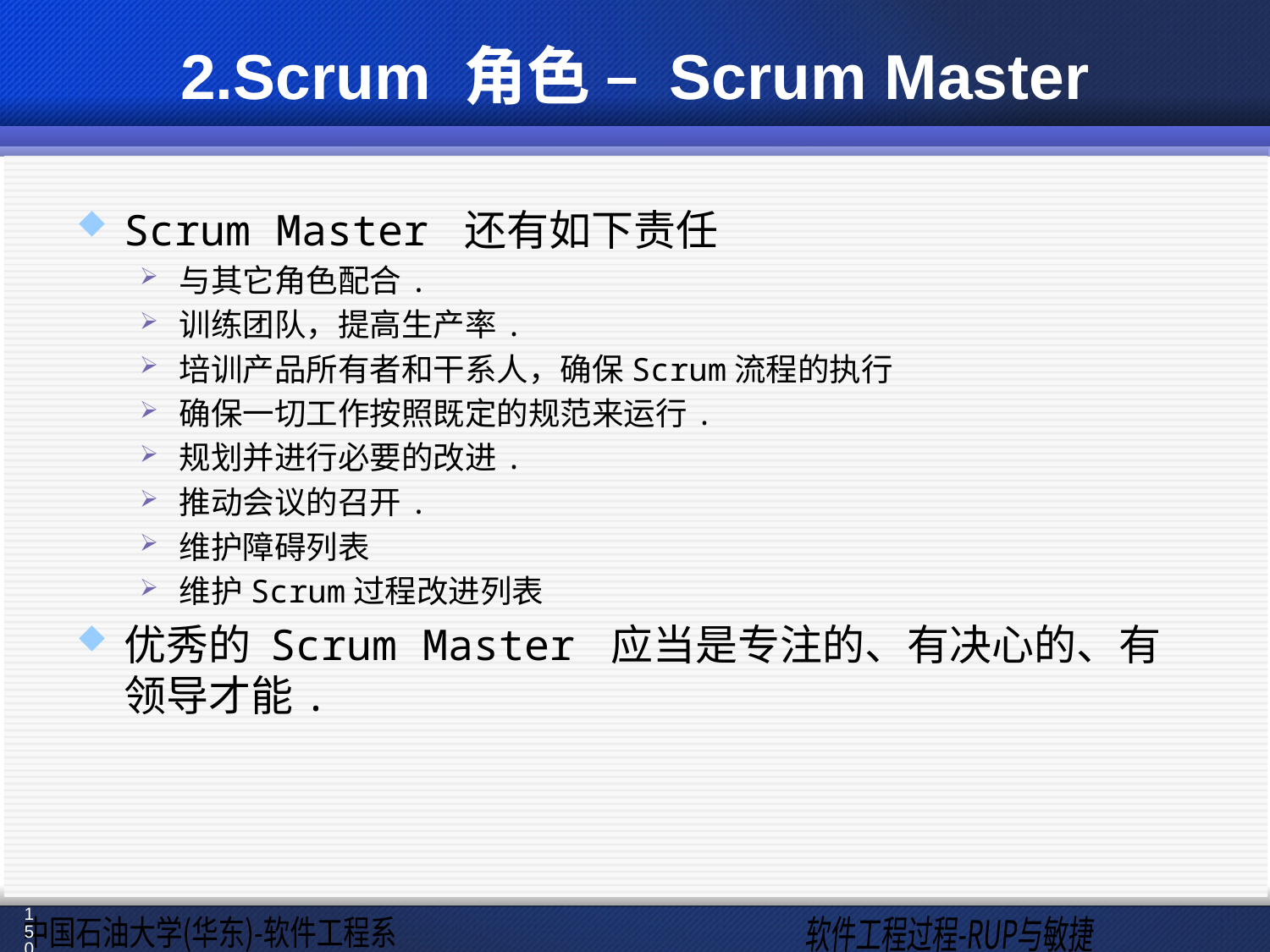

# 2.Scrum 角色 – Scrum Master
Scrum Master 还有如下责任
与其它角色配合.
训练团队，提高生产率.
培训产品所有者和干系人，确保Scrum流程的执行
确保一切工作按照既定的规范来运行.
规划并进行必要的改进.
推动会议的召开.
维护障碍列表
维护Scrum过程改进列表
优秀的 Scrum Master 应当是专注的、有决心的、有领导才能.

150